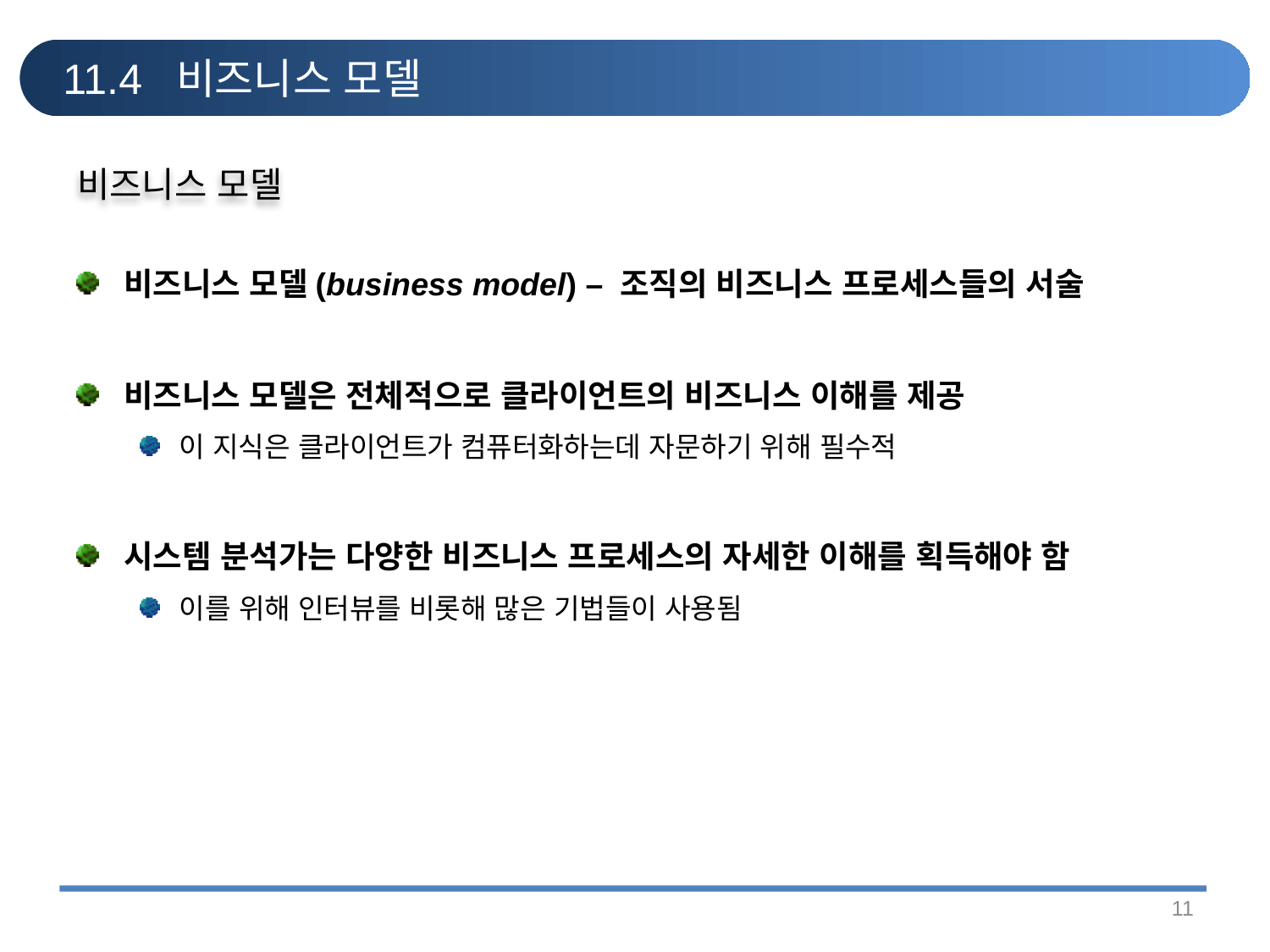

# 11.4  비즈니스 모델
비즈니스 모델
비즈니스 모델(business model) – 조직의 비즈니스 프로세스들의 서술

비즈니스 모델은 전체적으로 클라이언트의 비즈니스 이해를 제공
이 지식은 클라이언트가 컴퓨터화하는데 자문하기 위해 필수적

시스템 분석가는 다양한 비즈니스 프로세스의 자세한 이해를 획득해야 함
이를 위해 인터뷰를 비롯해 많은 기법들이 사용됨

11